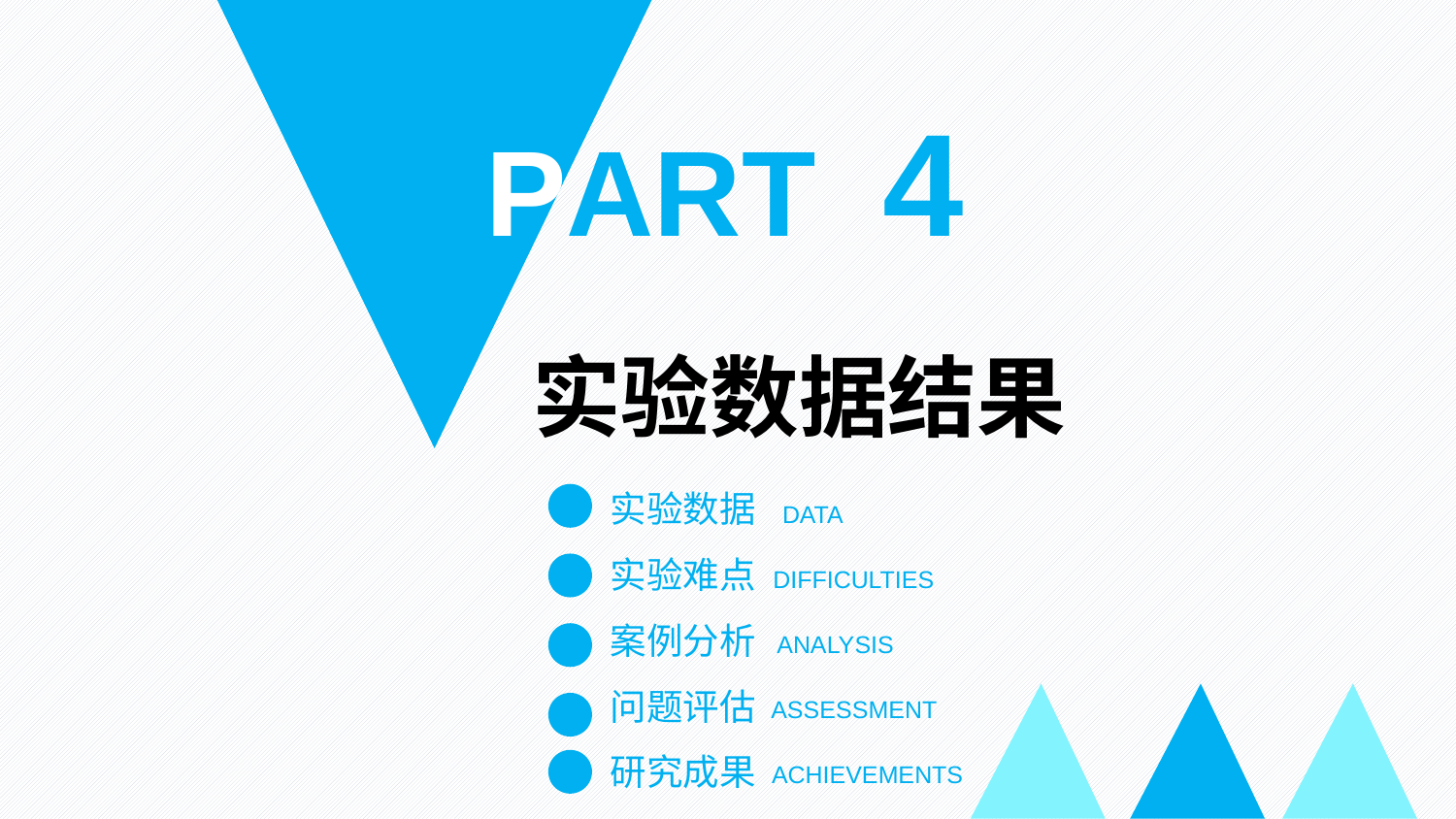

PART  4
实验数据结果
实验数据

DATA
实验难点

DIFFICULTIES
案例分析
ANALYSIS

问题评估
ASSESSMENT

研究成果

ACHIEVEMENTS
延时符